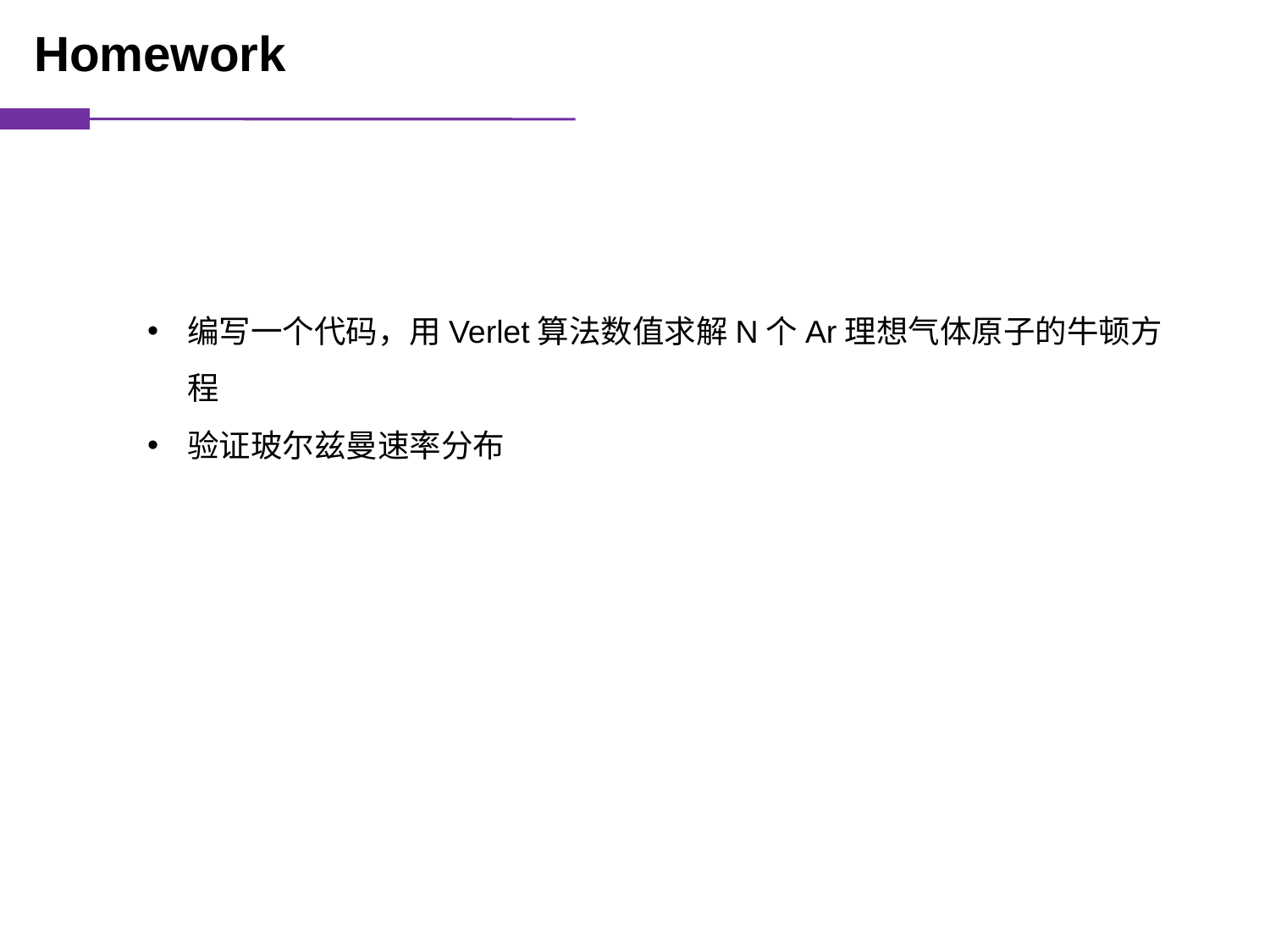

Homework

编写一个代码，用Verlet算法数值求解N个Ar理想气体原子的牛顿方程
验证玻尔兹曼速率分布